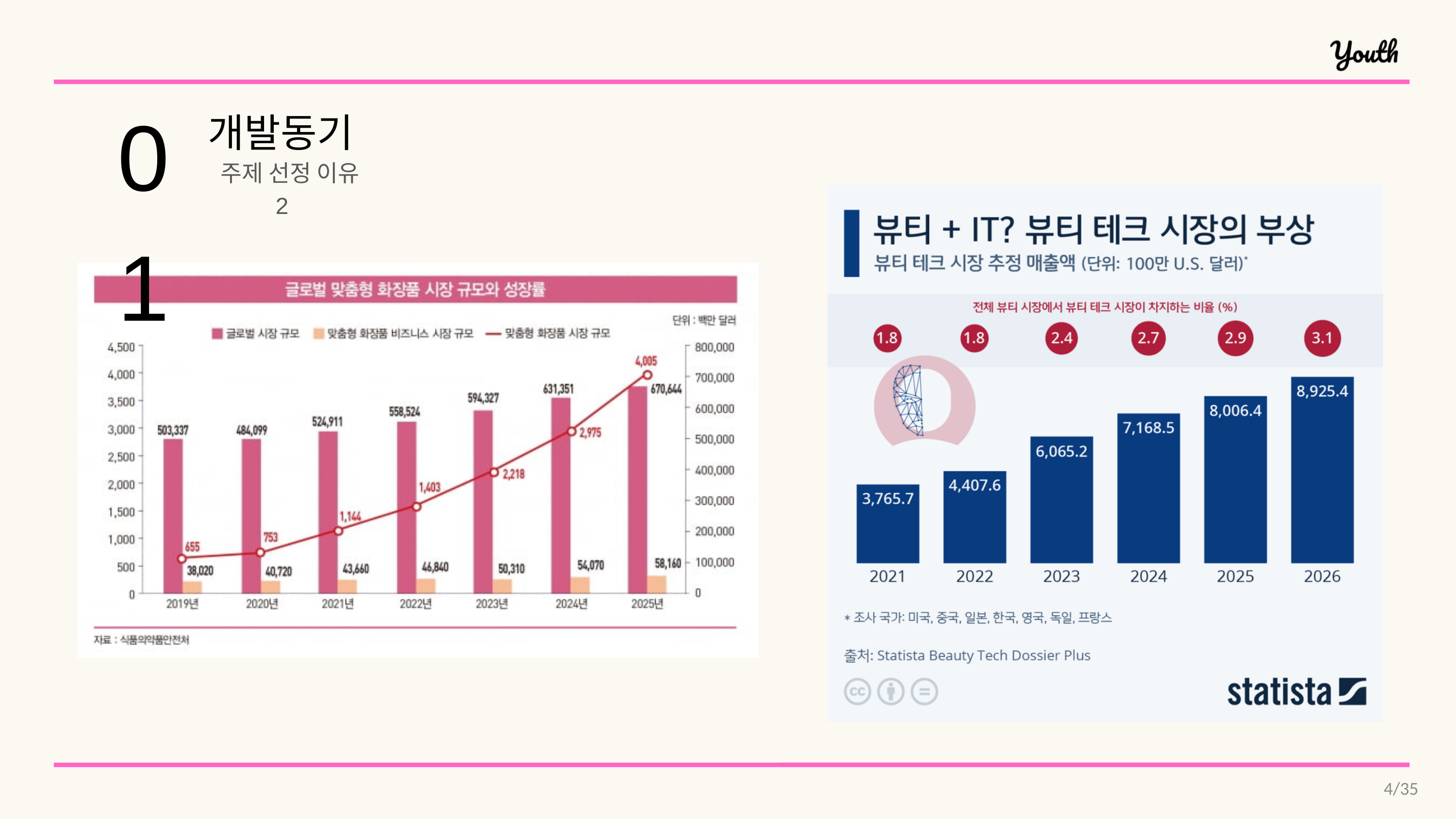

01

개발동기
  주제 선정 이유 2

4/35